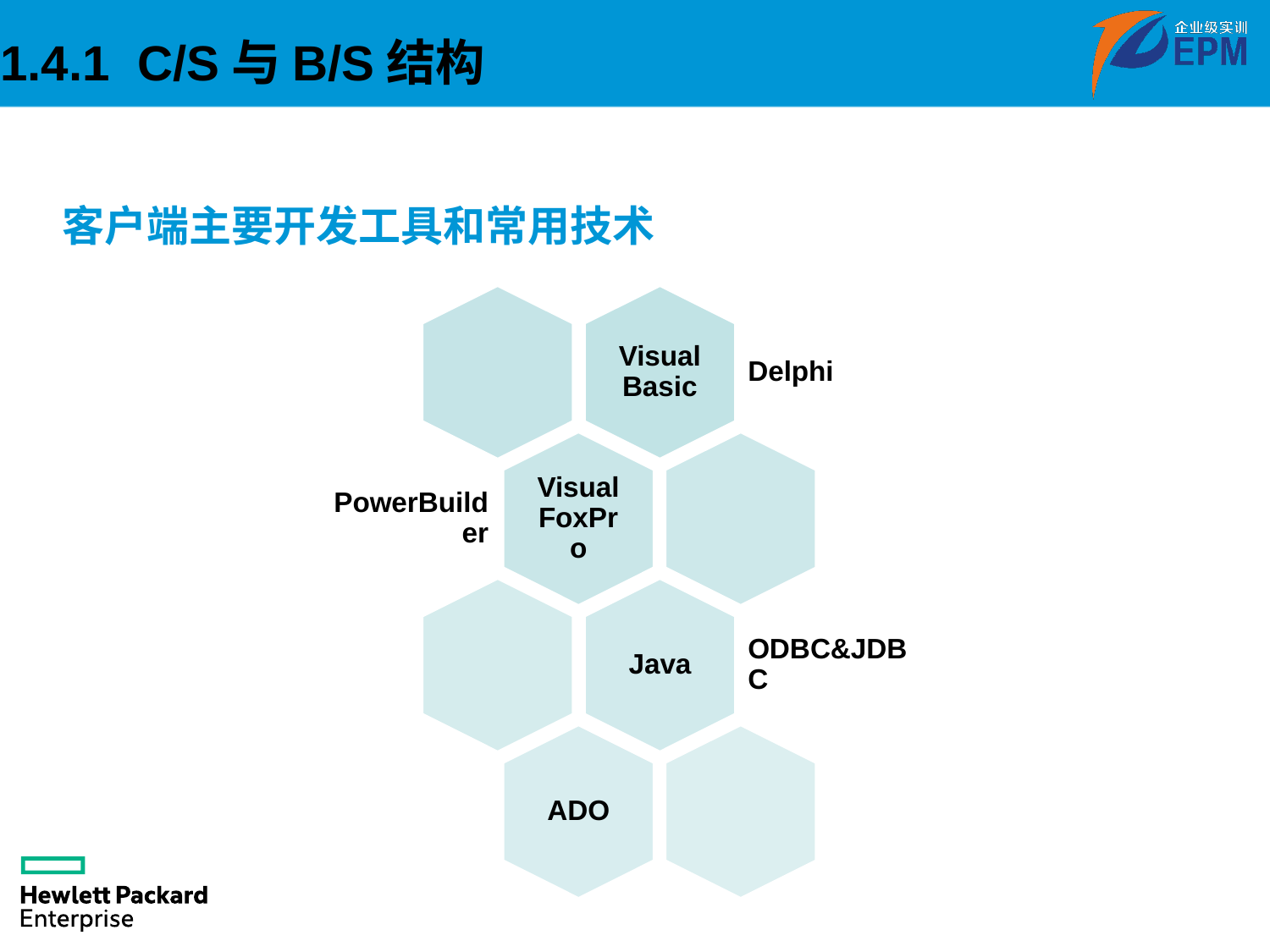

1.4.1  C/S与B/S结构
客户端主要开发工具和常用技术
Visual Basic
Delphi

Visual FoxPro
PowerBuilder

Java
ODBC&JDBC

ADO